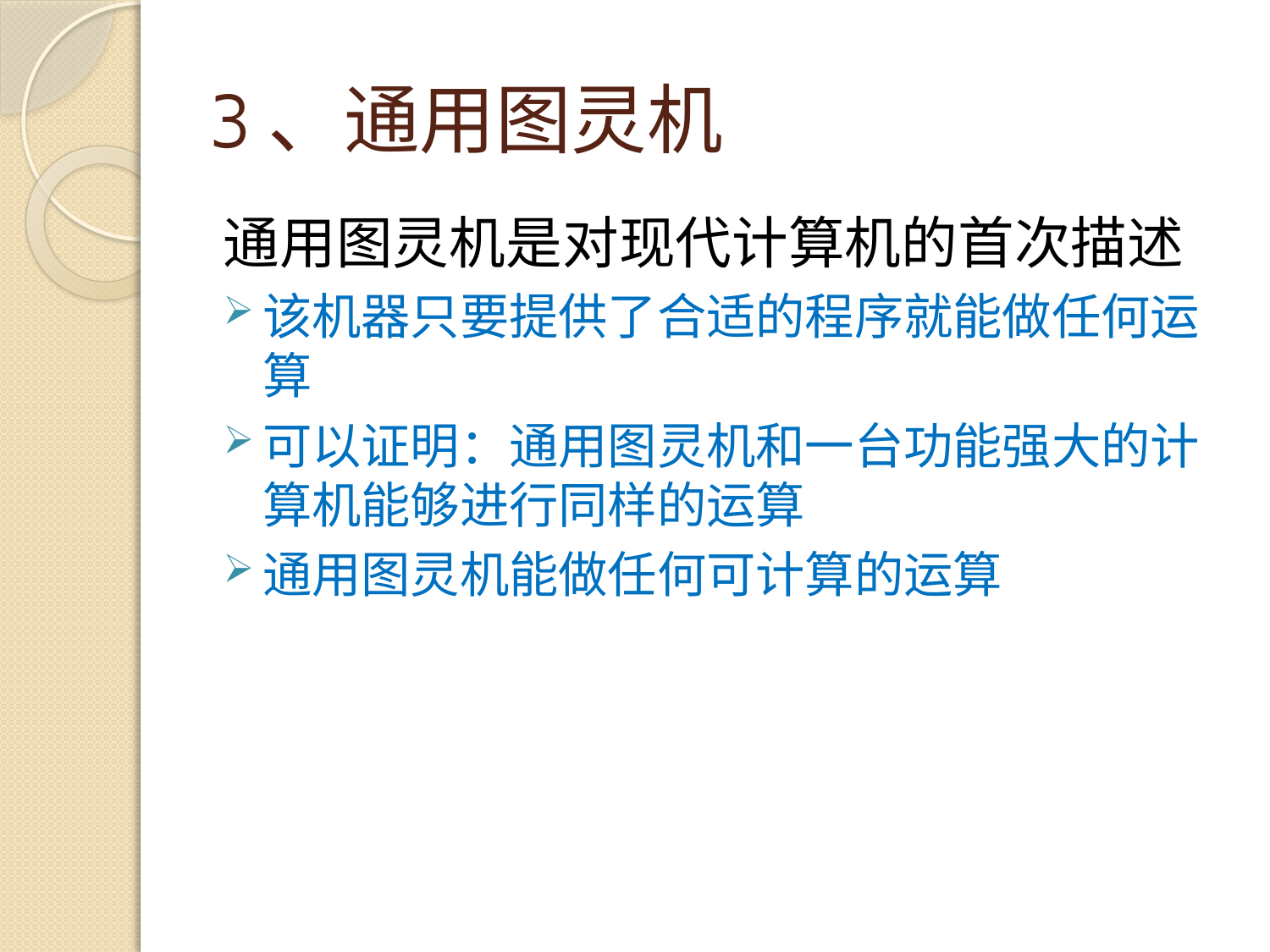

# 3、通用图灵机
通用图灵机是对现代计算机的首次描述
该机器只要提供了合适的程序就能做任何运算
可以证明：通用图灵机和一台功能强大的计算机能够进行同样的运算
通用图灵机能做任何可计算的运算